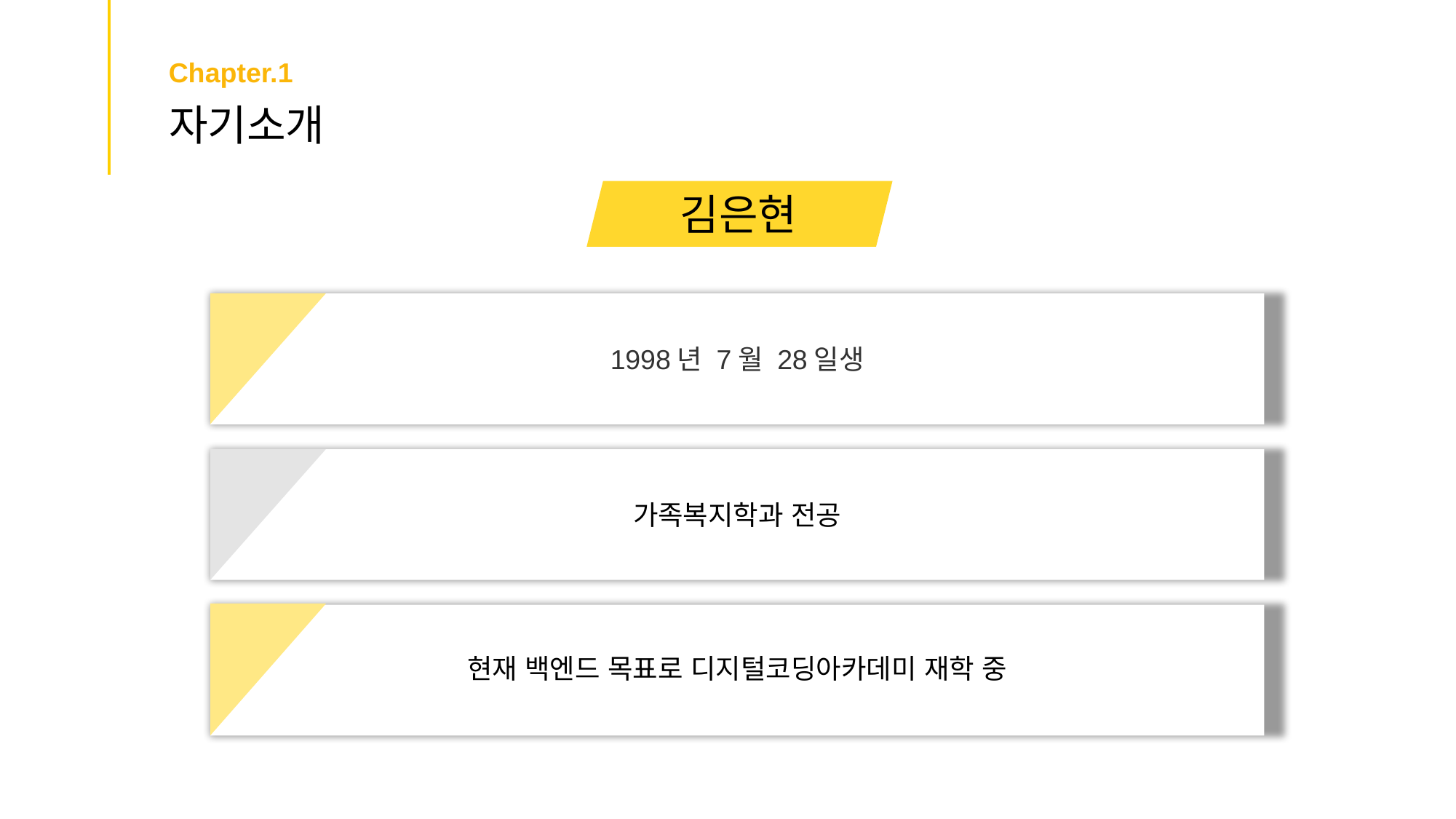

Chapter.1
자기소개

김은현

1998년 7월 28일생

가족복지학과 전공

현재 백엔드 목표로 디지털코딩아카데미 재학 중